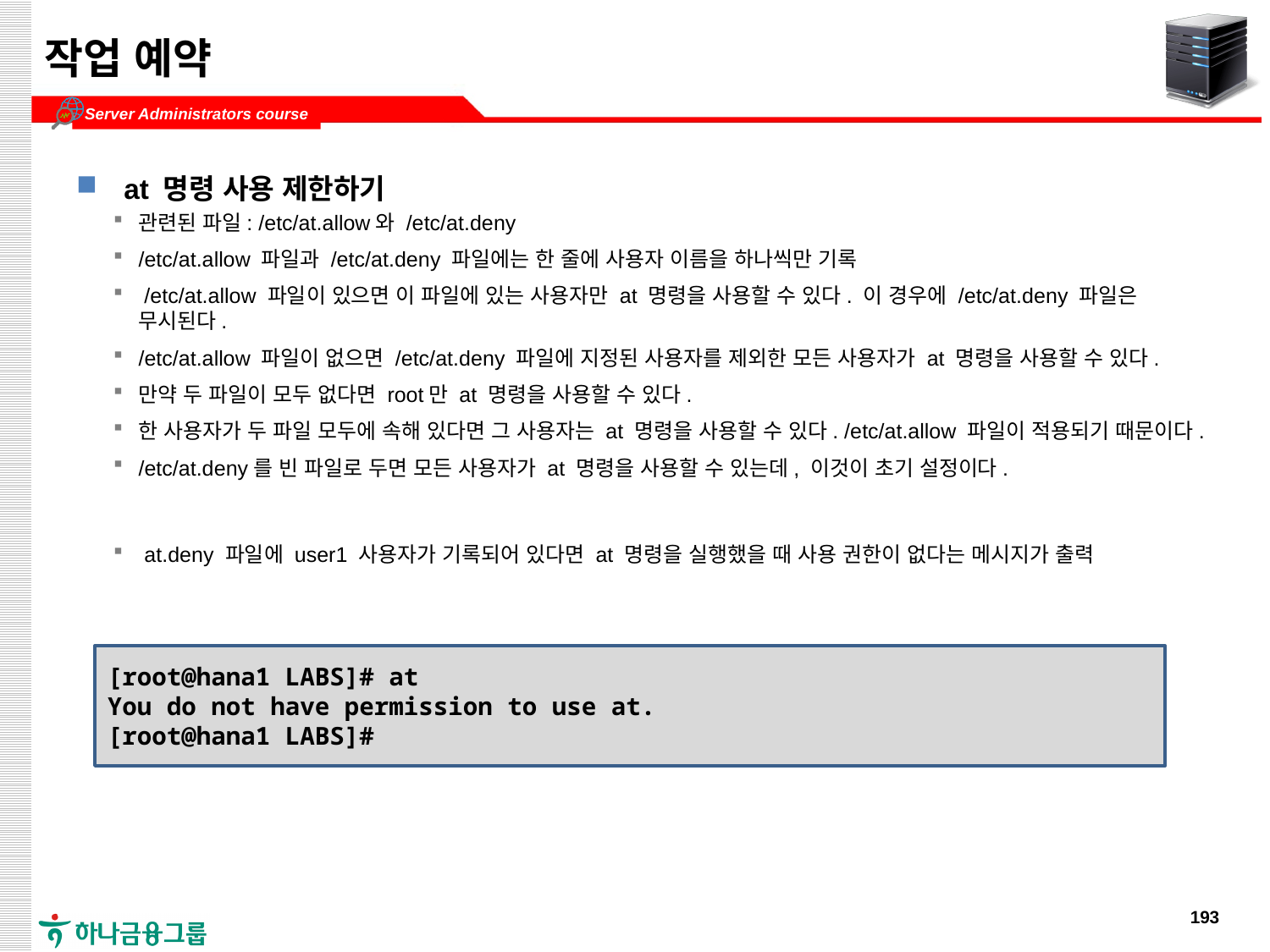

# 작업 예약
at 명령 사용 제한하기
관련된 파일: /etc/at.allow와 /etc/at.deny
/etc/at.allow 파일과 /etc/at.deny 파일에는 한 줄에 사용자 이름을 하나씩만 기록
 /etc/at.allow 파일이 있으면 이 파일에 있는 사용자만 at 명령을 사용할 수 있다. 이 경우에 /etc/at.deny 파일은 무시된다.
/etc/at.allow 파일이 없으면 /etc/at.deny 파일에 지정된 사용자를 제외한 모든 사용자가 at 명령을 사용할 수 있다.
만약 두 파일이 모두 없다면 root만 at 명령을 사용할 수 있다.
한 사용자가 두 파일 모두에 속해 있다면 그 사용자는 at 명령을 사용할 수 있다. /etc/at.allow 파일이 적용되기 때문이다.
/etc/at.deny를 빈 파일로 두면 모든 사용자가 at 명령을 사용할 수 있는데, 이것이 초기 설정이다.

 at.deny 파일에 user1 사용자가 기록되어 있다면 at 명령을 실행했을 때 사용 권한이 없다는 메시지가 출력
[root@hana1 LABS]# at
You do not have permission to use at.
[root@hana1 LABS]#